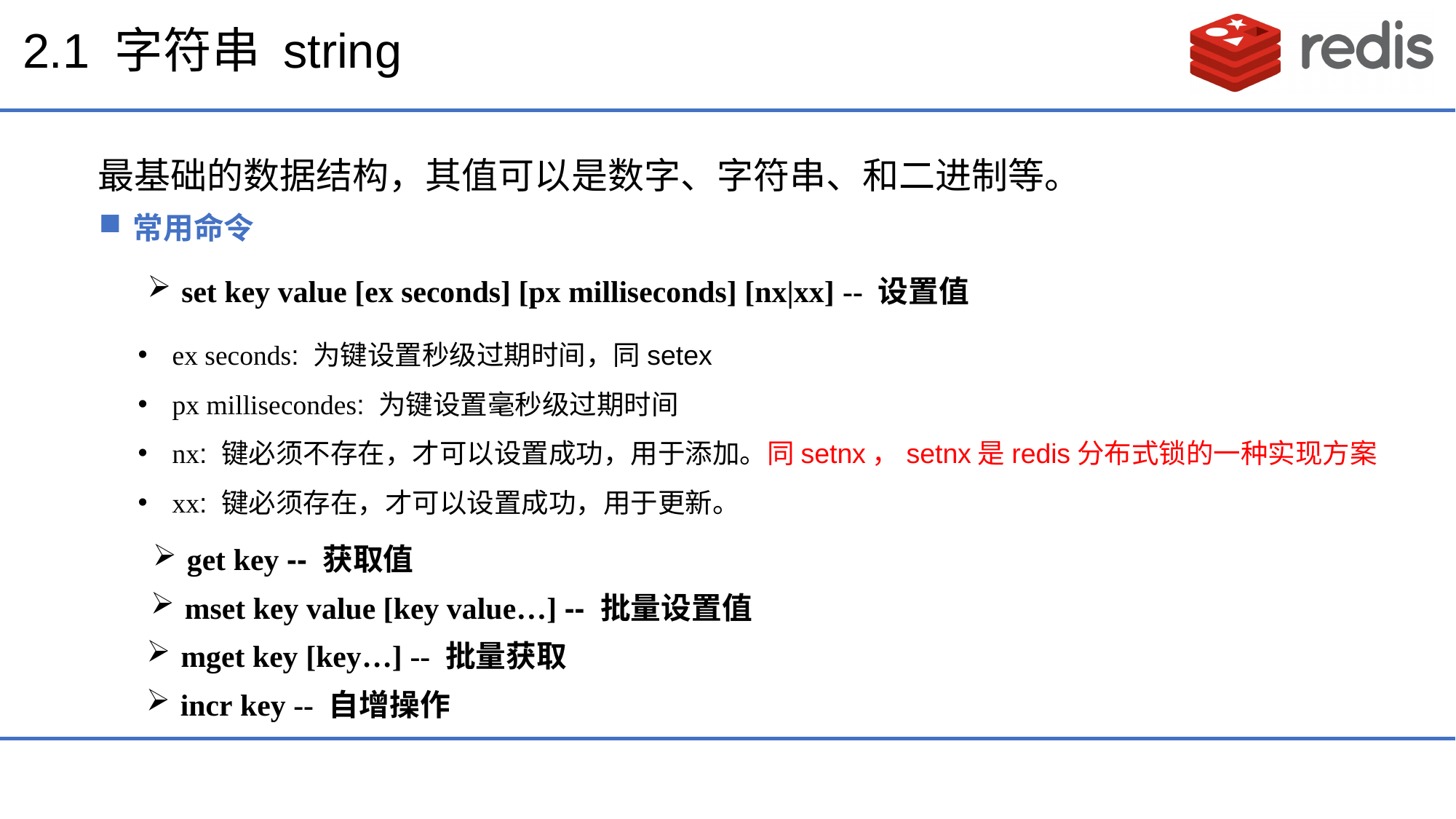

# 2.1 字符串 string
最基础的数据结构，其值可以是数字、字符串、和二进制等。
常用命令
set key value [ex seconds] [px milliseconds] [nx|xx] -- 设置值
ex seconds: 为键设置秒级过期时间，同setex
px millisecondes: 为键设置毫秒级过期时间
nx: 键必须不存在，才可以设置成功，用于添加。同setnx，setnx是redis分布式锁的一种实现方案
xx: 键必须存在，才可以设置成功，用于更新。
get key -- 获取值
mset key value [key value…] -- 批量设置值
mget key [key…] -- 批量获取
incr key -- 自增操作